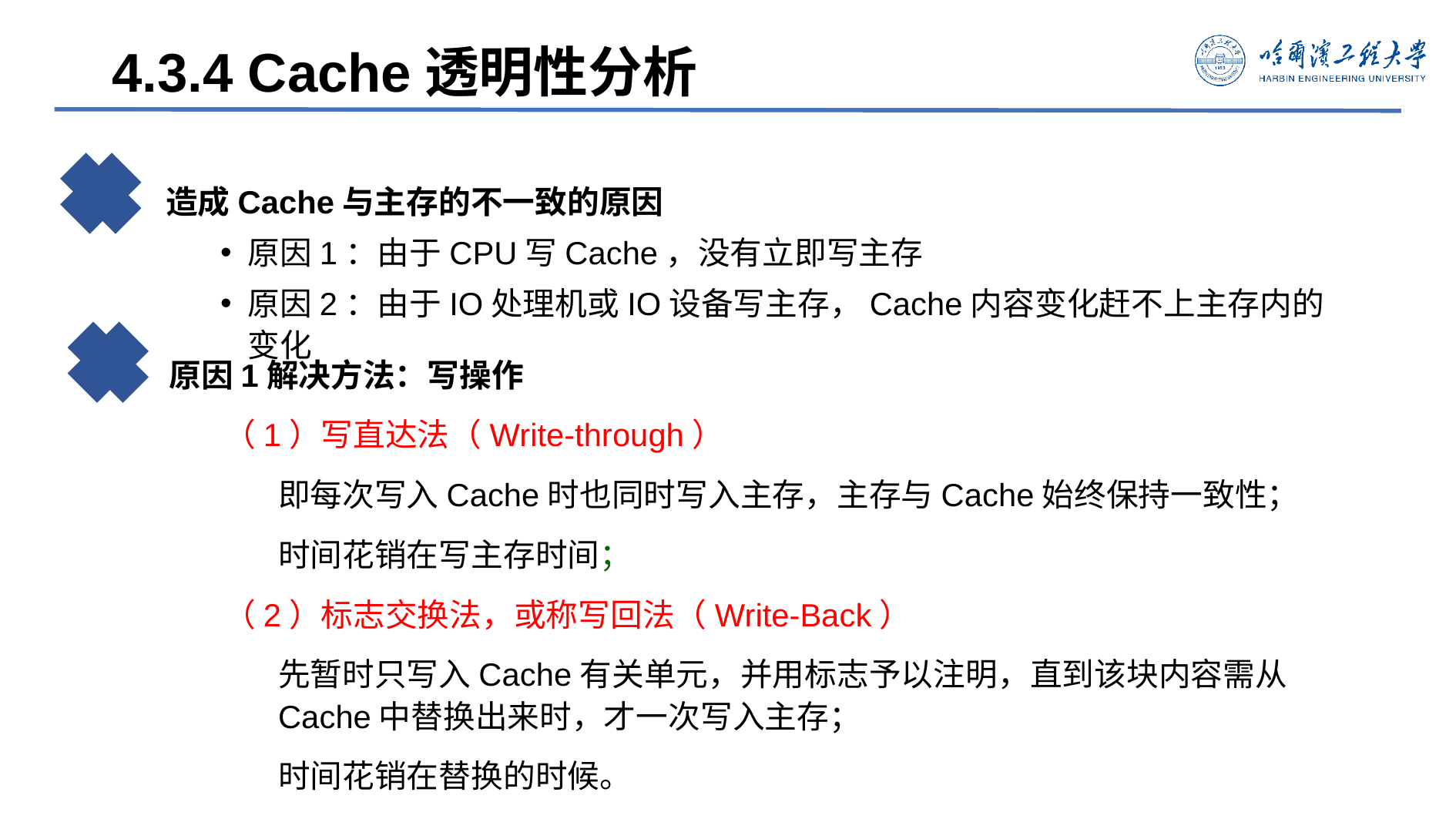

4.3.4 Cache透明性分析

造成Cache与主存的不一致的原因
原因1：由于CPU写Cache，没有立即写主存
原因2：由于IO处理机或IO设备写主存，Cache内容变化赶不上主存内的变化

原因1解决方法：写操作
（1）写直达法（Write-through）
即每次写入Cache时也同时写入主存，主存与Cache始终保持一致性；
时间花销在写主存时间；
（2）标志交换法，或称写回法（Write-Back）
先暂时只写入Cache有关单元，并用标志予以注明，直到该块内容需从Cache中替换出来时，才一次写入主存；
时间花销在替换的时候。